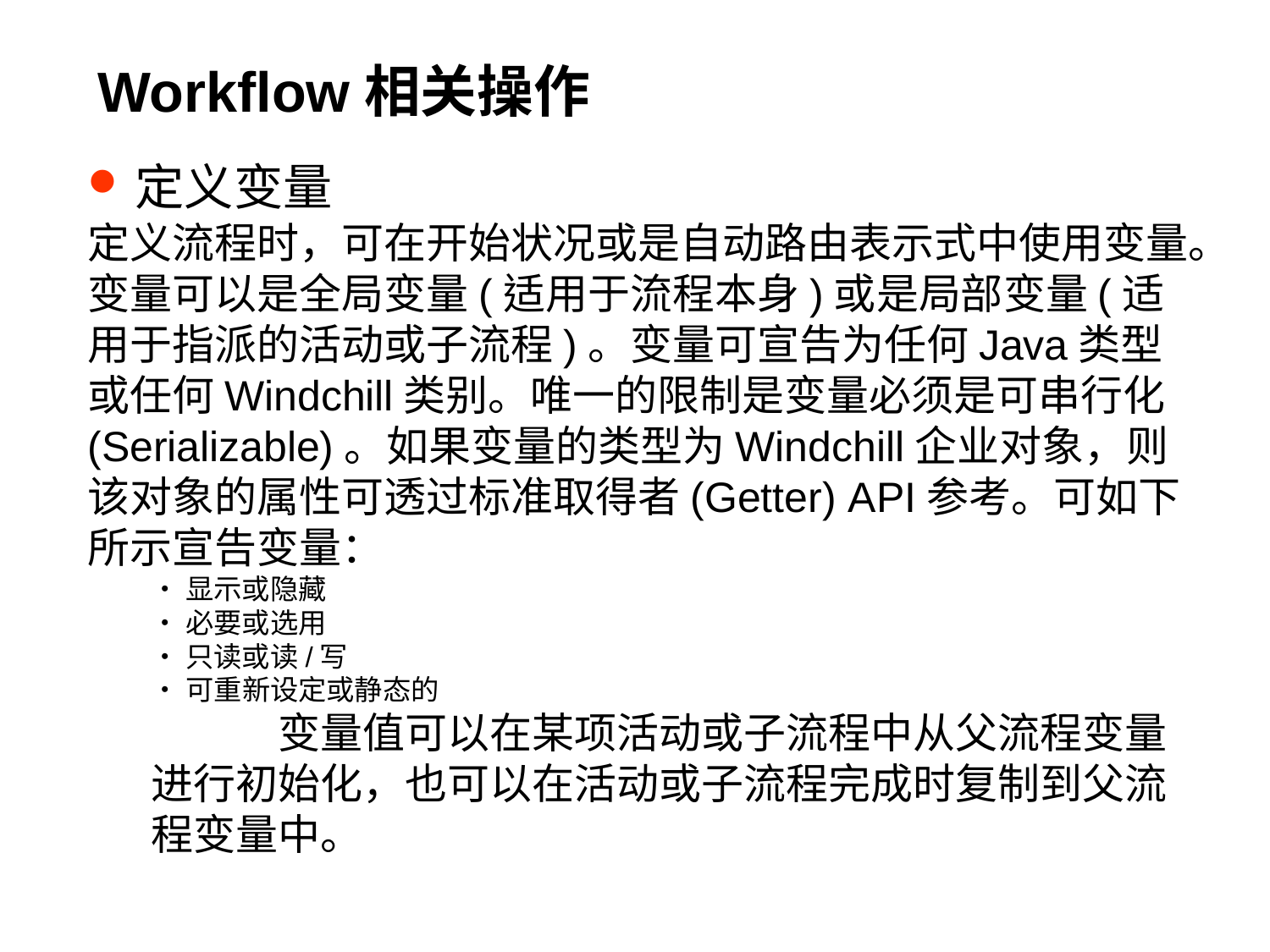

# Workflow相关操作
定义变量
定义流程时，可在开始状况或是自动路由表示式中使用变量。变量可以是全局变量(适用于流程本身)或是局部变量(适用于指派的活动或子流程)。变量可宣告为任何Java类型或任何Windchill类别。唯一的限制是变量必须是可串行化(Serializable)。如果变量的类型为Windchill企业对象，则该对象的属性可透过标准取得者(Getter) API参考。可如下所示宣告变量：
•显示或隐藏
•必要或选用
•只读或读/写
•可重新设定或静态的
	变量值可以在某项活动或子流程中从父流程变量进行初始化，也可以在活动或子流程完成时复制到父流程变量中。